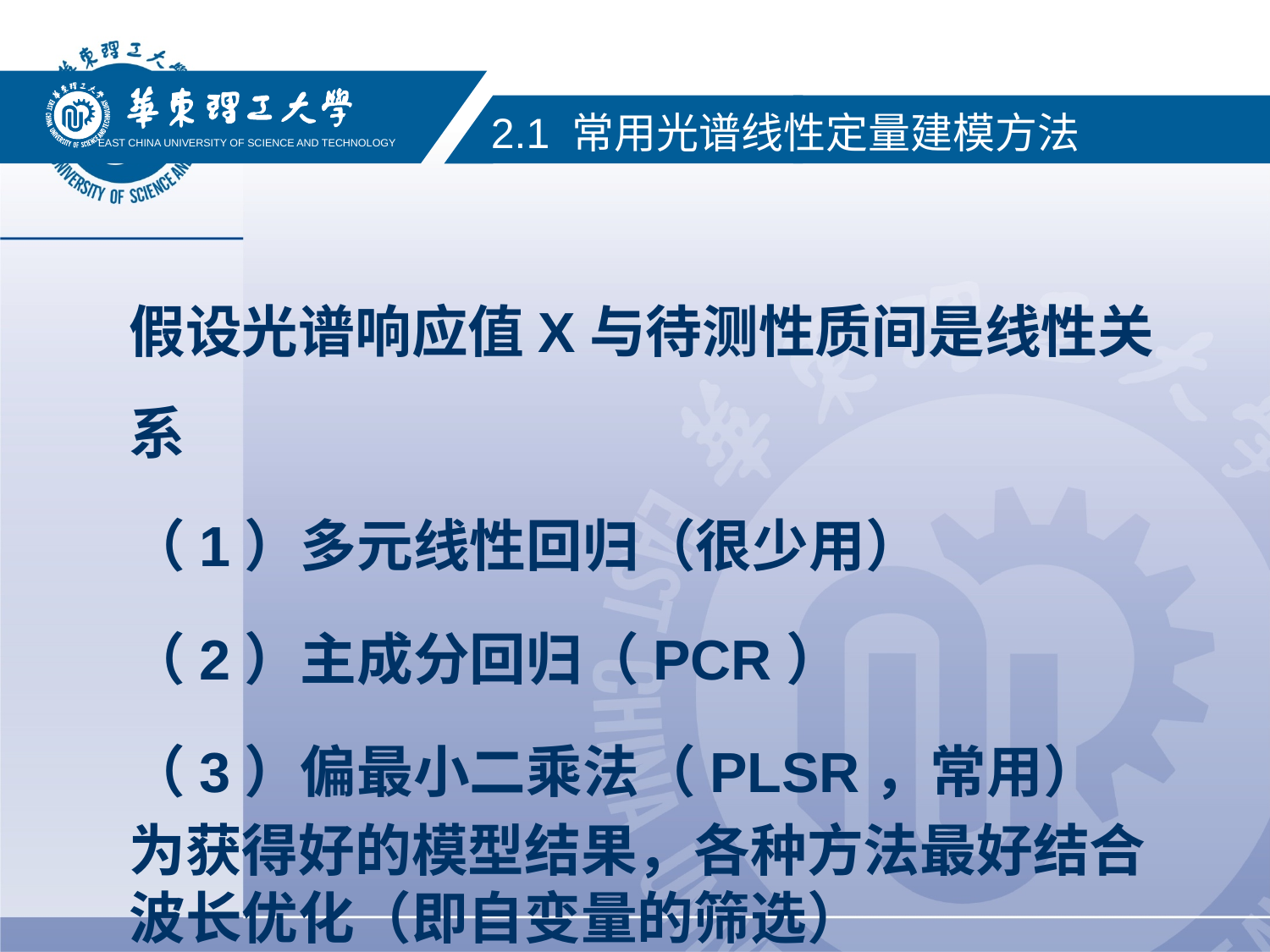

EAST CHINA UNIVERSITY OF SCIENCE AND TECHNOLOGY

2.1 常用光谱线性定量建模方法
假设光谱响应值X与待测性质间是线性关系
（1）多元线性回归（很少用）
（2）主成分回归（PCR）
（3）偏最小二乘法（PLSR，常用）
为获得好的模型结果，各种方法最好结合波长优化（即自变量的筛选）